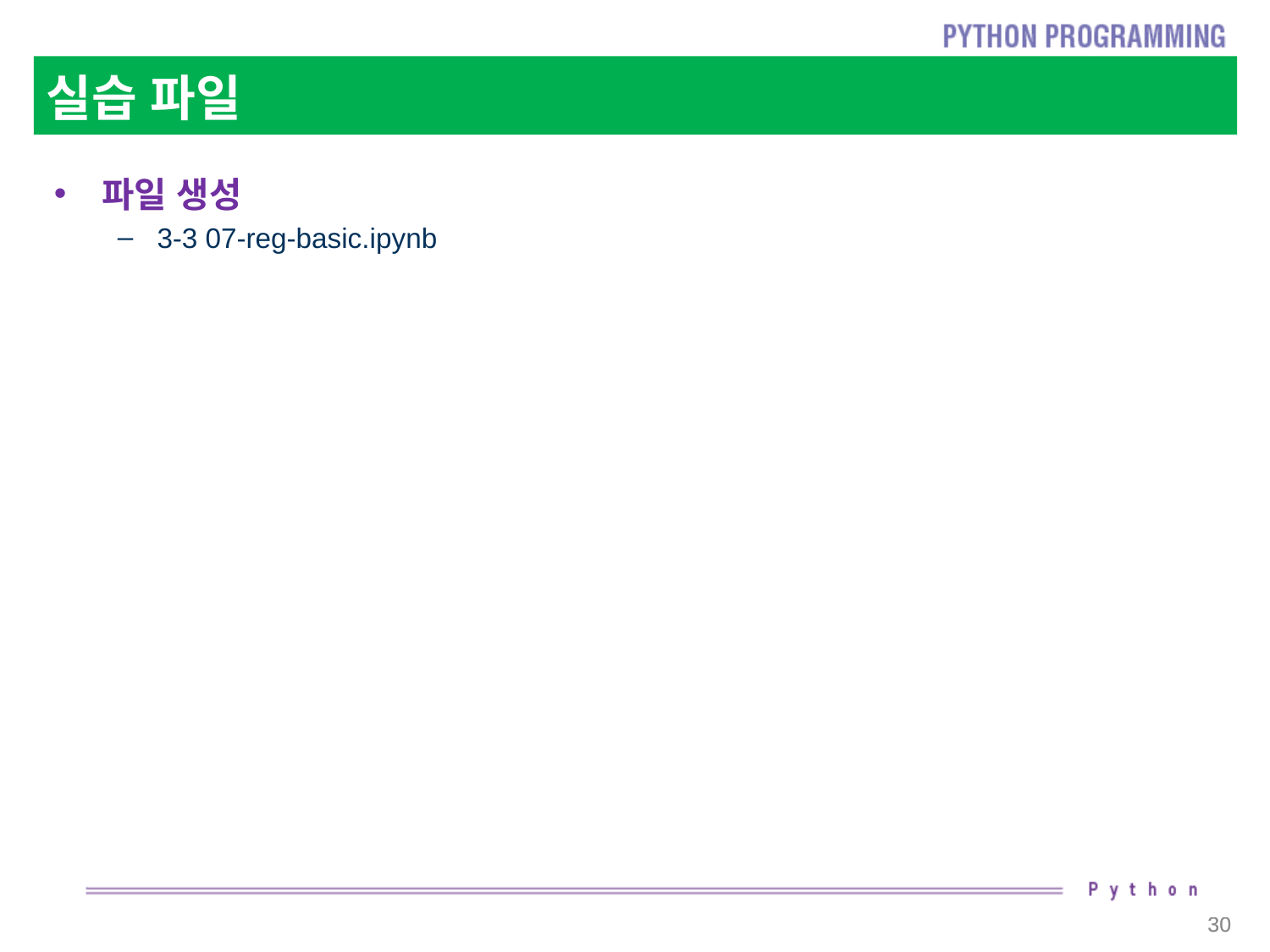

# 실습 파일
파일 생성
3-3 07-reg-basic.ipynb
30